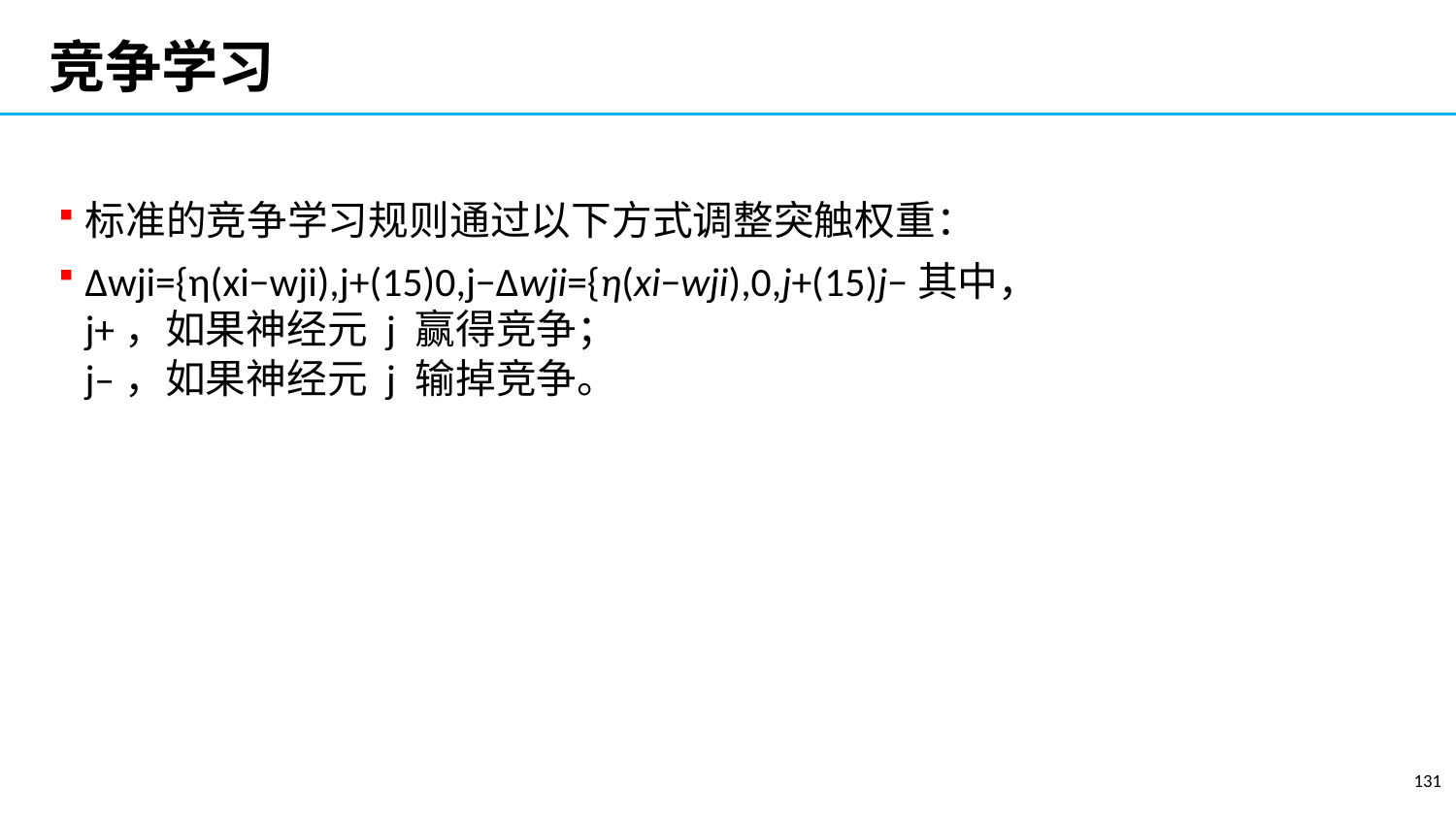

# 竞争学习

标准的竞争学习规则通过以下方式调整突触权重：
Δwji={η(xi−wji),j+(15)0,j−Δwji​={η(xi​−wji​),0,​j+(15)j−​其中，
j+，如果神经元 j 赢得竞争；
j–，如果神经元 j 输掉竞争。

131